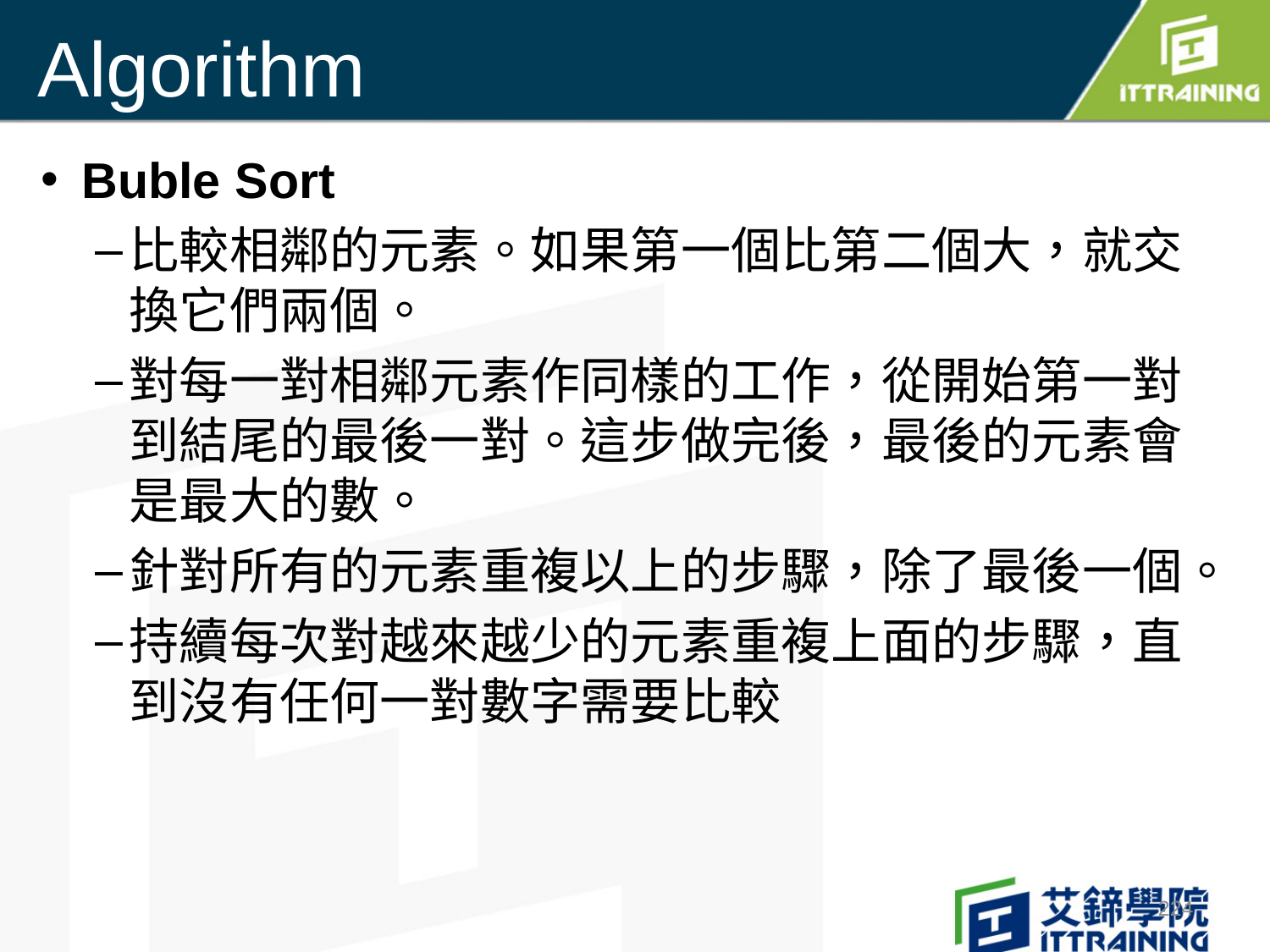

# Algorithm
Buble Sort
比較相鄰的元素。如果第一個比第二個大，就交換它們兩個。
對每一對相鄰元素作同樣的工作，從開始第一對到結尾的最後一對。這步做完後，最後的元素會是最大的數。
針對所有的元素重複以上的步驟，除了最後一個。
持續每次對越來越少的元素重複上面的步驟，直到沒有任何一對數字需要比較
224